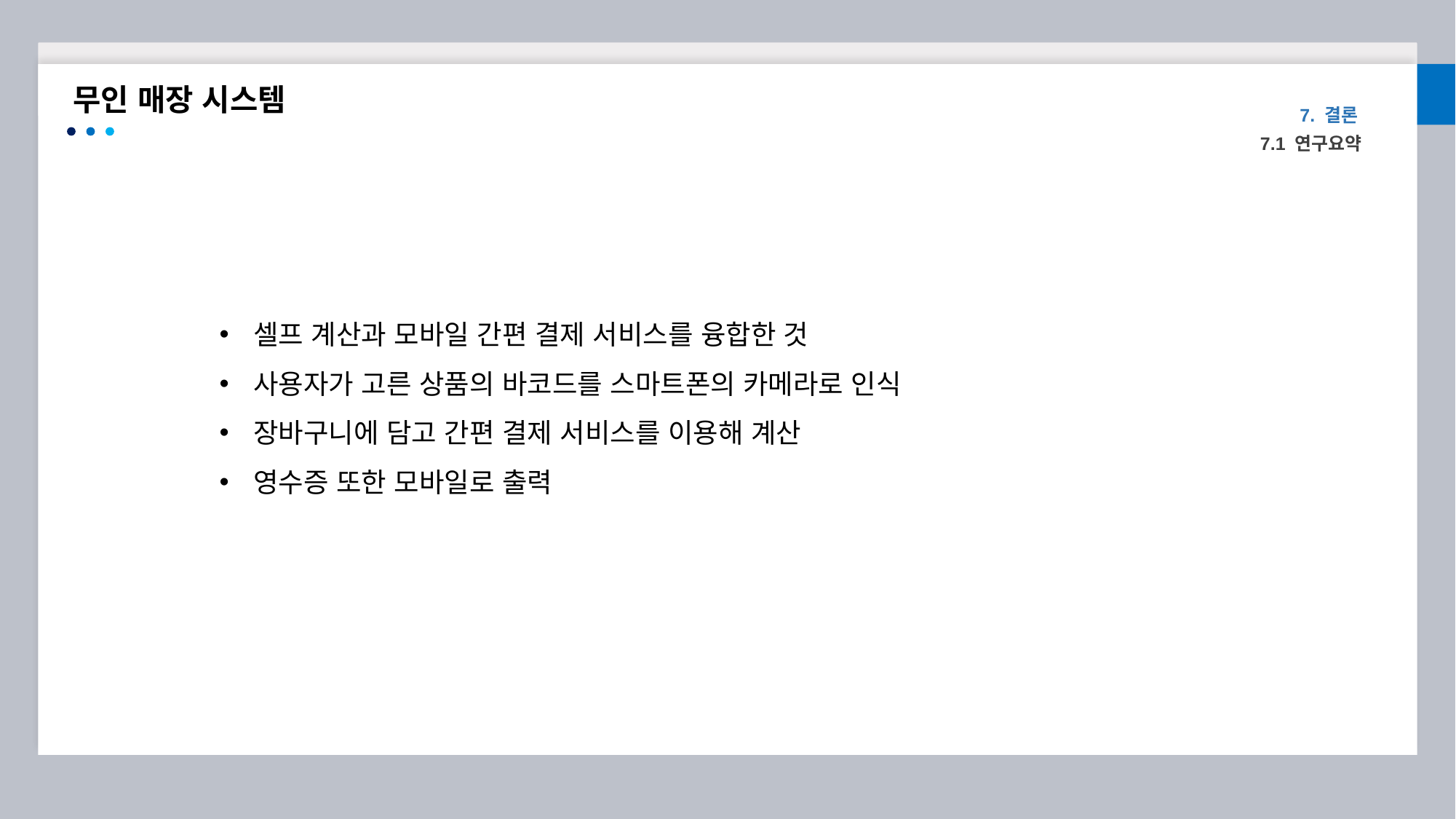

무인 매장 시스템
7. 결론
7.1 연구요약

셀프 계산과 모바일 간편 결제 서비스를 융합한 것
사용자가 고른 상품의 바코드를 스마트폰의 카메라로 인식
장바구니에 담고 간편 결제 서비스를 이용해 계산
영수증 또한 모바일로 출력